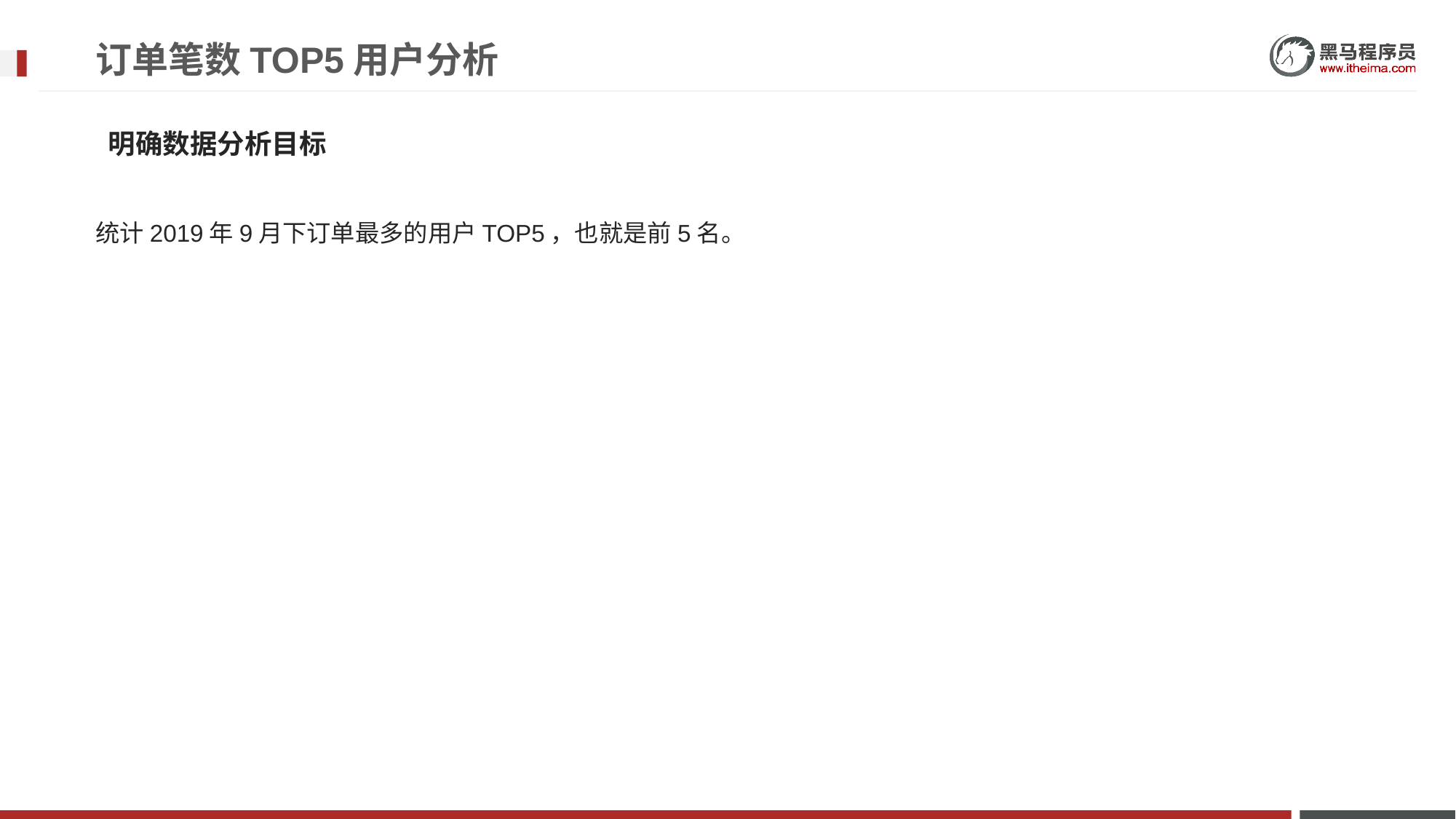

# 订单笔数TOP5用户分析
 明确数据分析目标
统计2019年9月下订单最多的用户TOP5，也就是前5名。